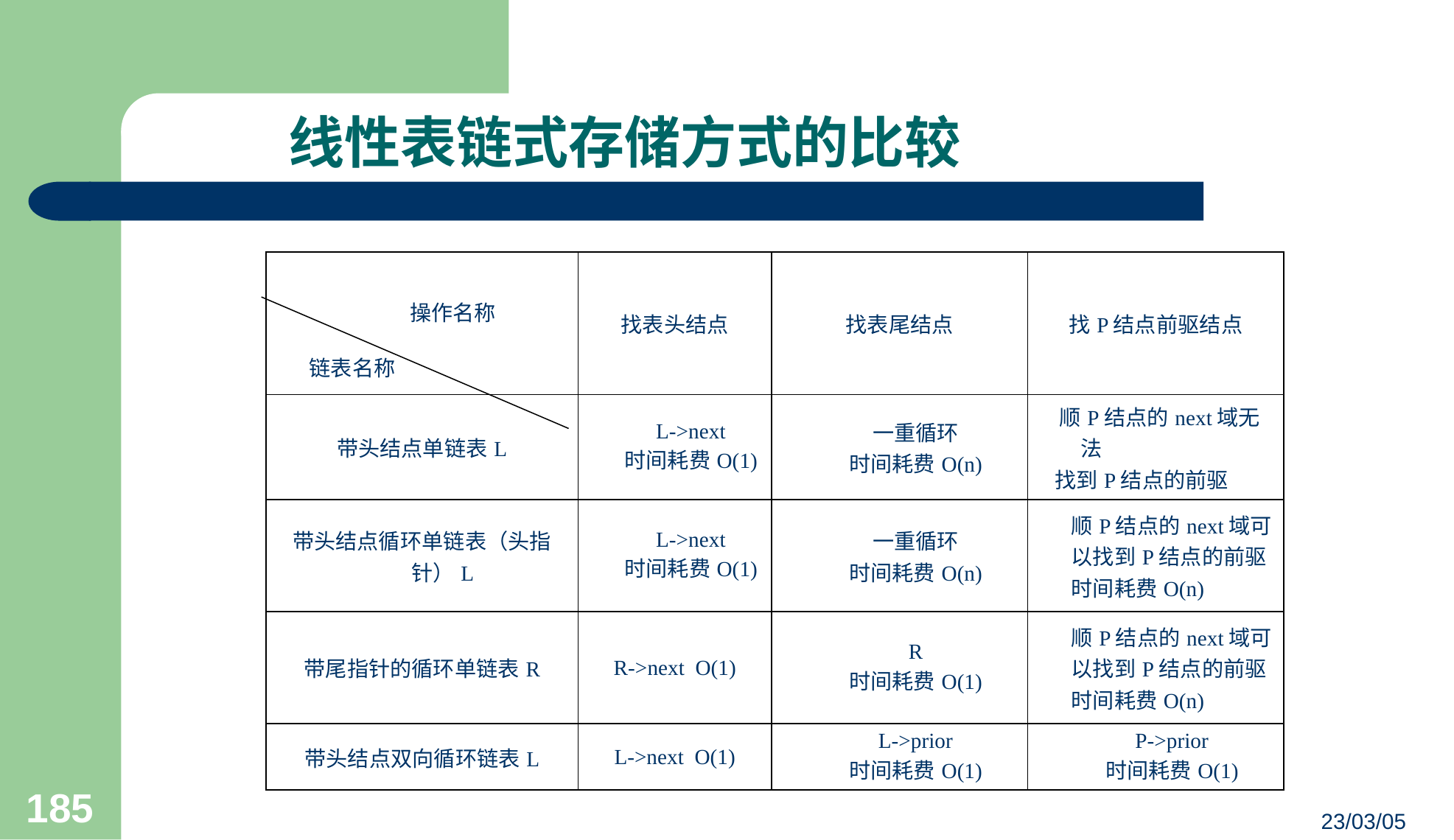

# 线性表链式存储方式的比较
| 操作名称 链表名称 | 找表头结点 | 找表尾结点 | 找P结点前驱结点 |
| --- | --- | --- | --- |
| 带头结点单链表L | L->next 时间耗费O(1) | 一重循环 时间耗费O(n) | 顺P结点的next域无法 找到P结点的前驱 |
| 带头结点循环单链表（头指针）L | L->next 时间耗费O(1) | 一重循环 时间耗费O(n) | 顺P结点的next域可 以找到P结点的前驱 时间耗费O(n) |
| 带尾指针的循环单链表R | R->next O(1) | R 时间耗费O(1) | 顺P结点的next域可 以找到P结点的前驱 时间耗费O(n) |
| 带头结点双向循环链表L | L->next O(1) | L->prior 时间耗费O(1) | P->prior 时间耗费O(1) |

185
23/03/05